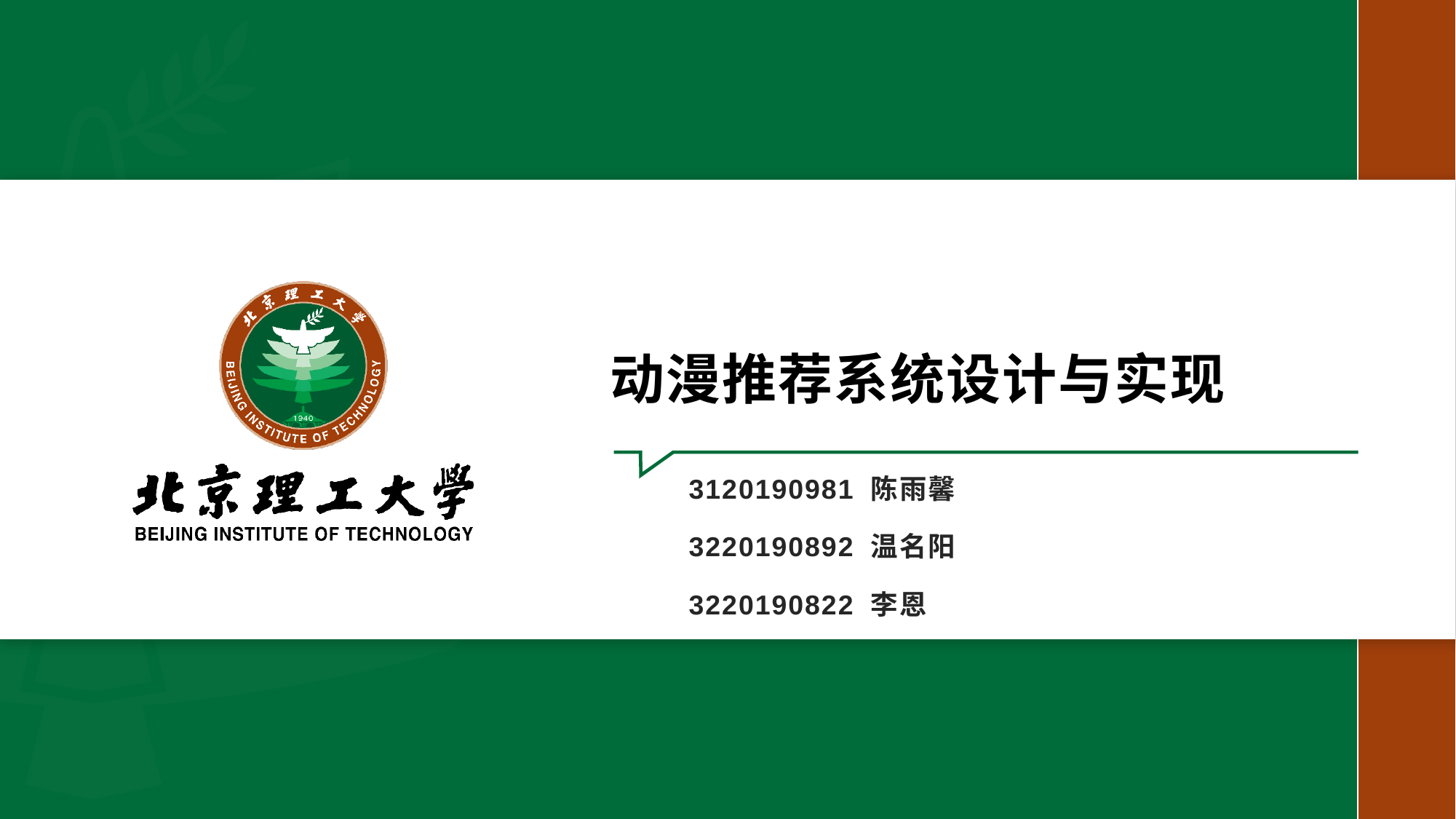

# 动漫推荐系统设计与实现
3120190981 陈雨馨
3220190892 温名阳
3220190822 李恩